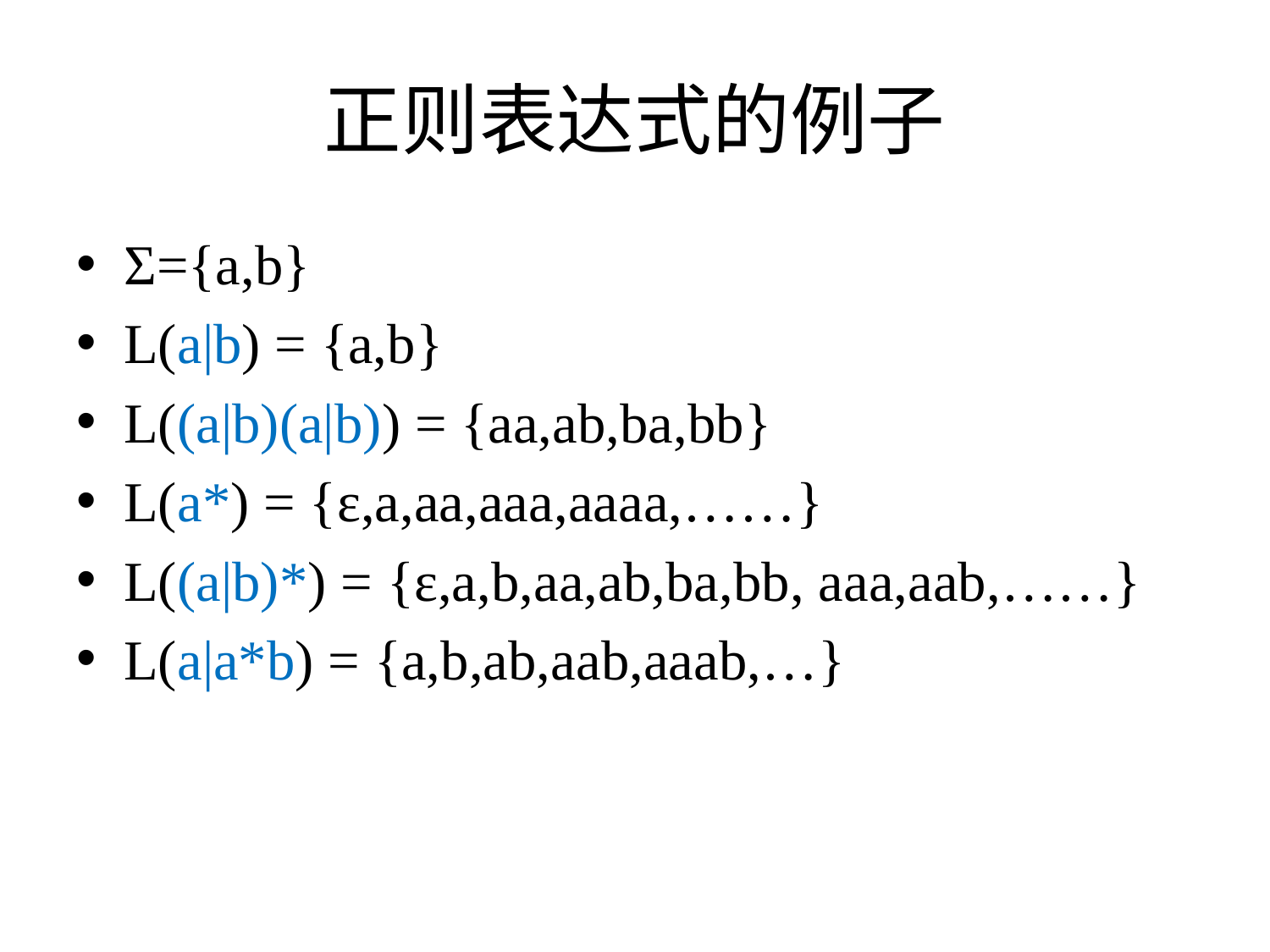

# 正则表达式的例子
Σ={a,b}
L(a|b) = {a,b}
L((a|b)(a|b)) = {aa,ab,ba,bb}
L(a*) = {ε,a,aa,aaa,aaaa,……}
L((a|b)*) = {ε,a,b,aa,ab,ba,bb, aaa,aab,……}
L(a|a*b) = {a,b,ab,aab,aaab,…}